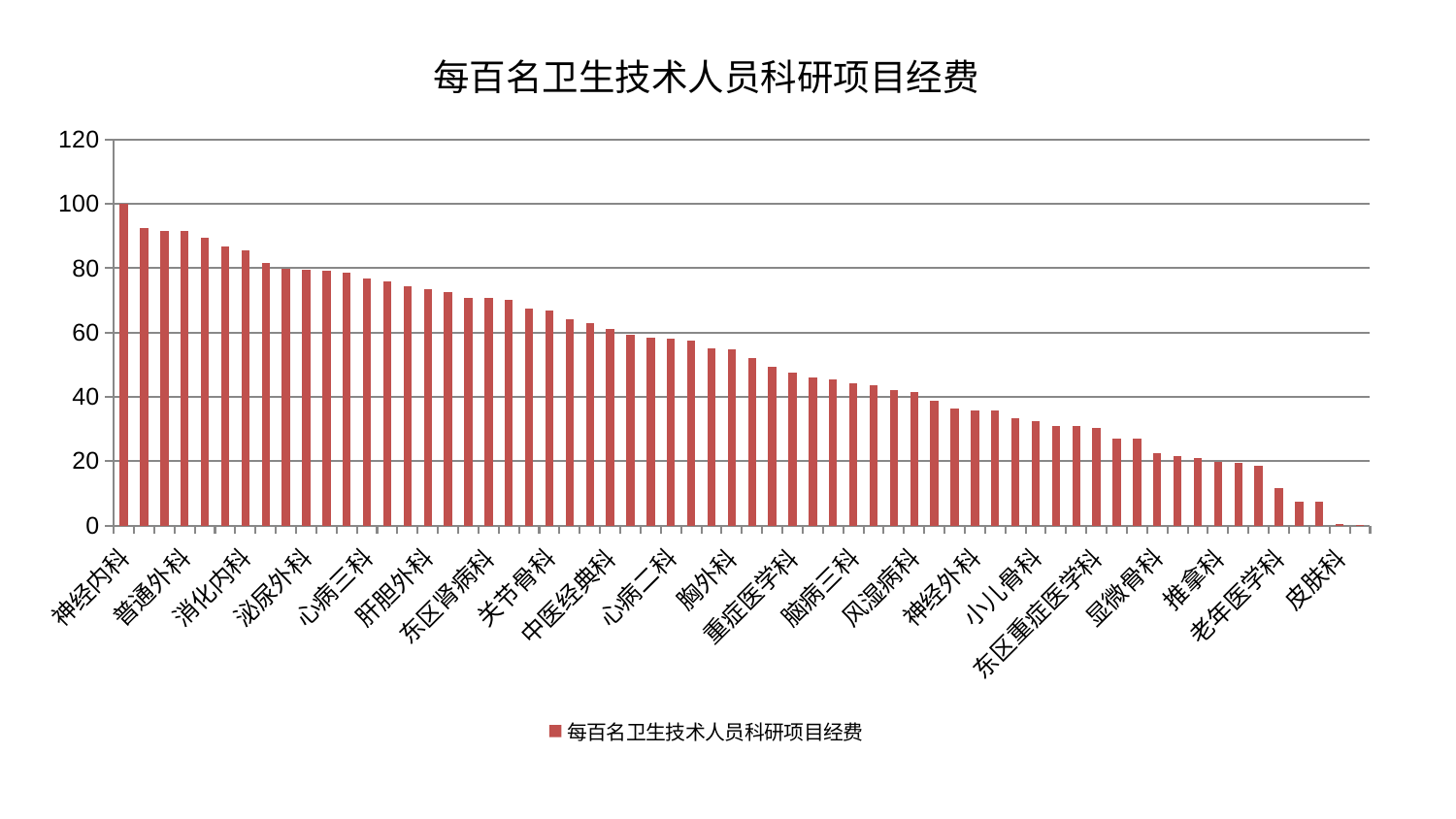

### Chart: 每百名卫生技术人员科研项目经费

| Category | 每百名卫生技术人员科研项目经费 |
|---|---|
| 神经内科 | 99.99999999999999 |
| 男科 | 92.38448671324576 |
| 治未病中心 | 91.55345541379076 |
| 普通外科 | 91.51831638309444 |
| 呼吸内科 | 89.52195708505916 |
| 乳腺甲状腺外科 | 86.81423409868204 |
| 消化内科 | 85.54653163386787 |
| 妇二科 | 81.71201980239681 |
| 儿科 | 79.8658190335632 |
| 泌尿外科 | 79.51083378605034 |
| 美容皮肤科 | 79.28088350491682 |
| 运动损伤骨科 | 78.52918569582684 |
| 心病三科 | 76.67559263488758 |
| 肛肠科 | 75.78186667285037 |
| 耳鼻喉科 | 74.41182054974108 |
| 肝胆外科 | 73.3900326121316 |
| 针灸科 | 72.51108467491662 |
| 心病一科 | 70.80132923762642 |
| 东区肾病科 | 70.78890283668837 |
| 骨科 | 70.16912786055708 |
| 脑病二科 | 67.5677218298636 |
| 关节骨科 | 66.87119035847039 |
| 创伤骨科 | 64.26965933880116 |
| 小儿推拿科 | 62.91488369695789 |
| 中医经典科 | 61.185058345039636 |
| 产科 | 59.33383862267321 |
| 脾胃科消化科合并 | 58.418811272131315 |
| 心病二科 | 57.99829724974053 |
| 心病四科 | 57.37929189858742 |
| 口腔科 | 55.20565187763213 |
| 胸外科 | 54.809609393476514 |
| 眼科 | 52.11677187227109 |
| 脑病一科 | 49.4160997938985 |
| 重症医学科 | 47.63279343781934 |
| 中医外治中心 | 46.053992793222115 |
| 脊柱骨科 | 45.568165014580636 |
| 脑病三科 | 44.36367529907713 |
| 微创骨科 | 43.5151489767039 |
| 肝病科 | 42.12878052704184 |
| 风湿病科 | 41.51185488505774 |
| 脾胃病科 | 38.65437290478172 |
| 周围血管科 | 36.37650917532672 |
| 神经外科 | 35.81312779532476 |
| 综合内科 | 35.62346350218185 |
| 肾脏内科 | 33.41607922915467 |
| 小儿骨科 | 32.528375948892155 |
| 康复科 | 31.020610355245754 |
| 血液科 | 30.935919070974155 |
| 东区重症医学科 | 30.311739569451174 |
| 心血管内科 | 27.026240360820044 |
| 身心医学科 | 26.99196971146496 |
| 显微骨科 | 22.44008357813872 |
| 妇科 | 21.591858154246562 |
| 妇科妇二科合并 | 20.879693147500227 |
| 推拿科 | 19.81326757935216 |
| 肾病科 | 19.372335648672557 |
| 肿瘤内科 | 18.450296085267606 |
| 老年医学科 | 11.542948482873053 |
| 医院 | 7.4170324225296245 |
| 西区重症医学科 | 7.372948254677293 |
| 皮肤科 | 0.4400375757002362 |
| 内分泌科 | 0.032776554831293055 |
41